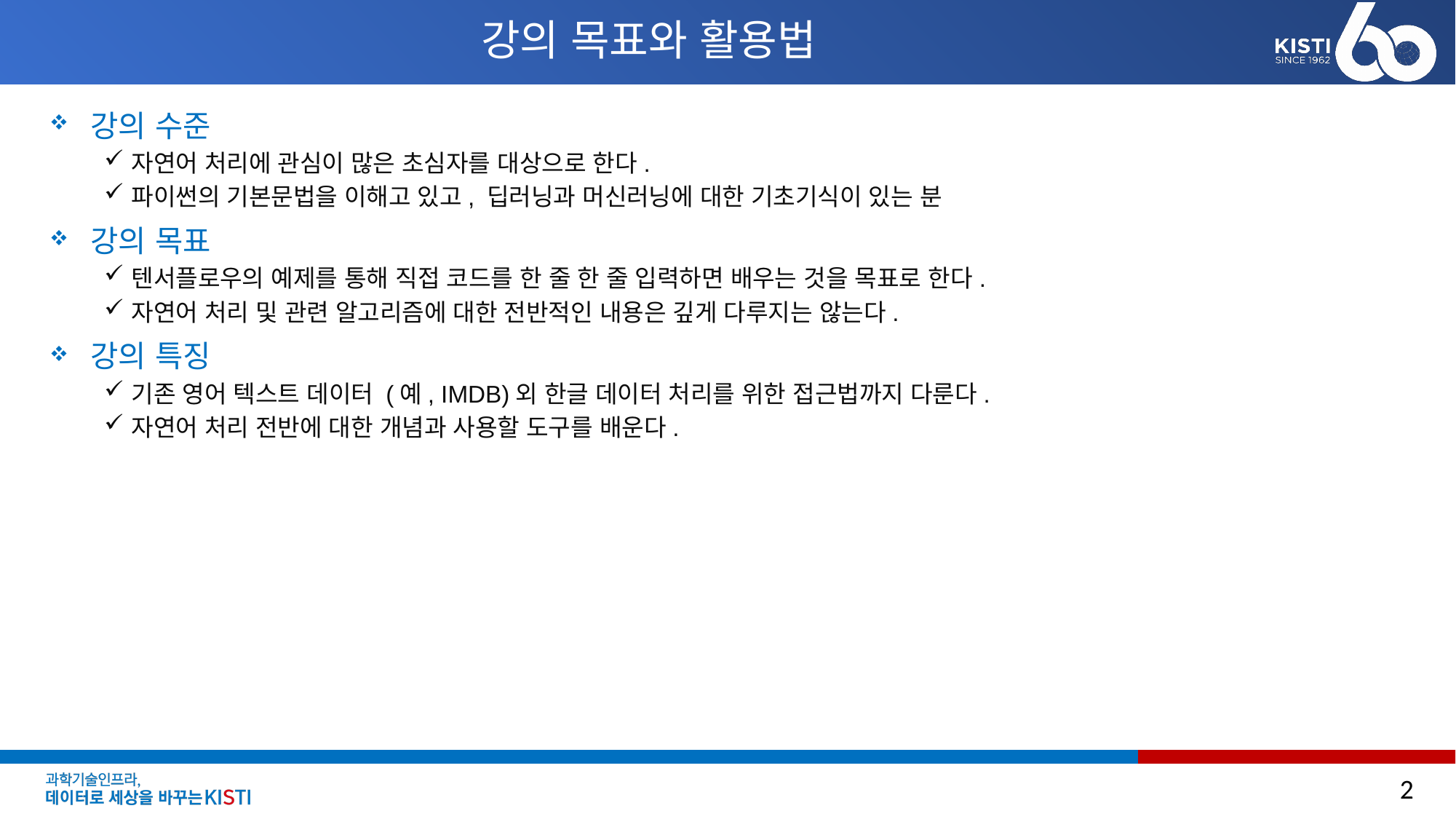

# 강의 목표와 활용법
강의 수준
자연어 처리에 관심이 많은 초심자를 대상으로 한다.
파이썬의 기본문법을 이해고 있고, 딥러닝과 머신러닝에 대한 기초기식이 있는 분
강의 목표
텐서플로우의 예제를 통해 직접 코드를 한 줄 한 줄 입력하면 배우는 것을 목표로 한다.
자연어 처리 및 관련 알고리즘에 대한 전반적인 내용은 깊게 다루지는 않는다.
강의 특징
기존 영어 텍스트 데이터 (예, IMDB)외 한글 데이터 처리를 위한 접근법까지 다룬다.
자연어 처리 전반에 대한 개념과 사용할 도구를 배운다.
2